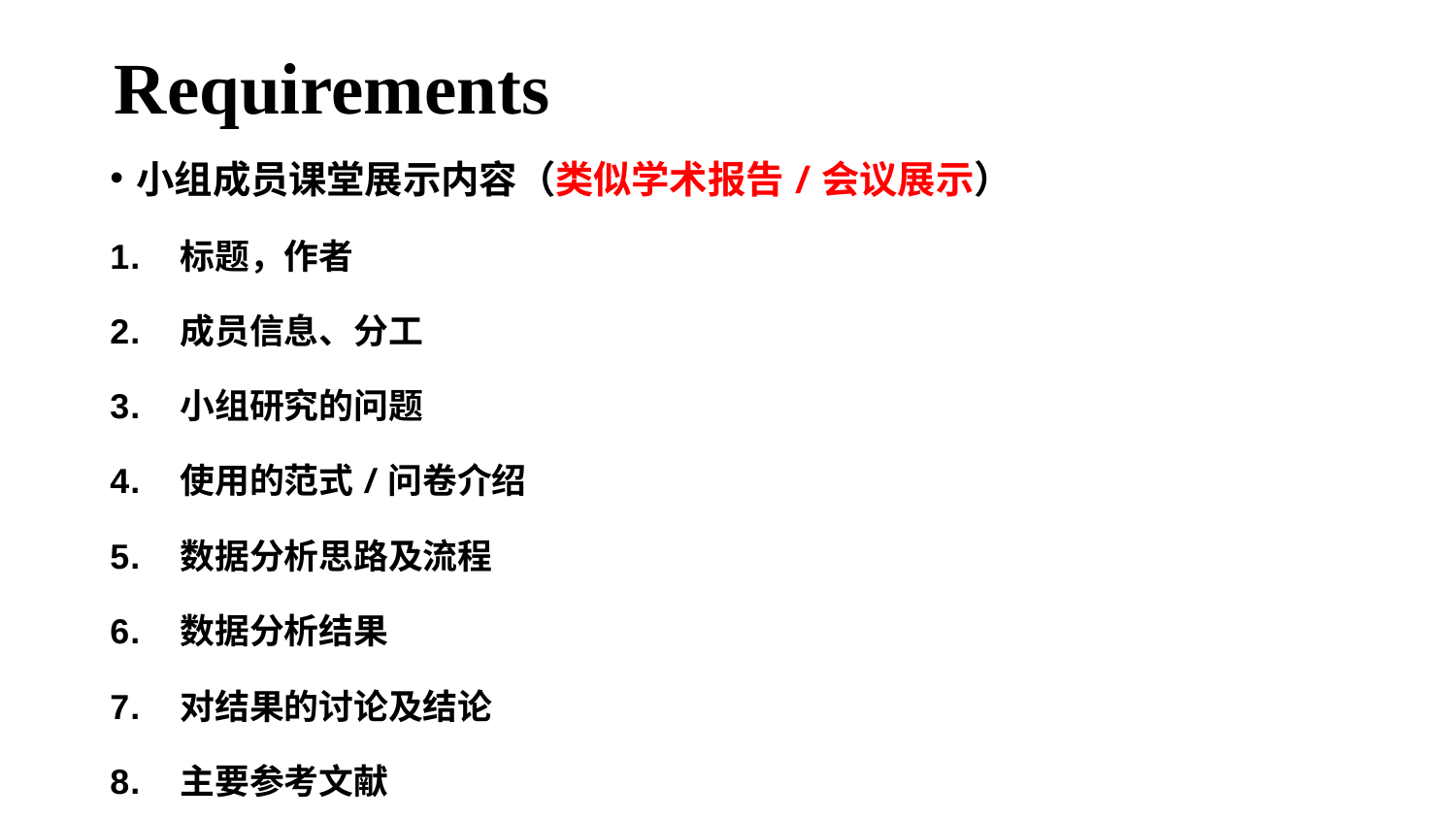

Requirements
小组成员课堂展示内容（类似学术报告/会议展示）
标题，作者
成员信息、分工
小组研究的问题
使用的范式/问卷介绍
数据分析思路及流程
数据分析结果
对结果的讨论及结论
主要参考文献